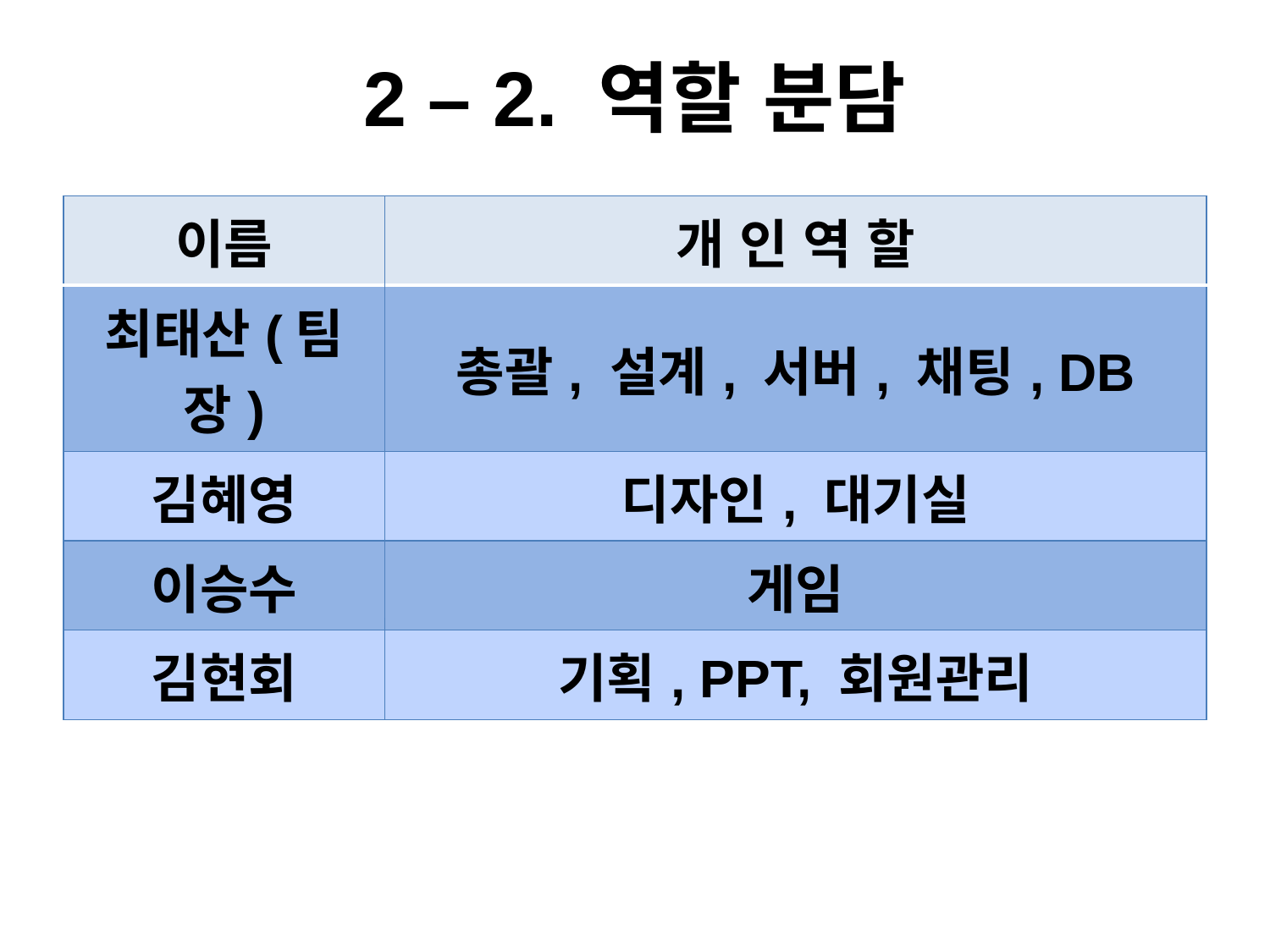

# 2 – 2. 역할 분담
| 이름 | 개 인 역 할 |
| --- | --- |
| 최태산(팀장) | 총괄, 설계, 서버, 채팅, DB |
| 김혜영 | 디자인, 대기실 |
| 이승수 | 게임 |
| 김현회 | 기획, PPT, 회원관리 |